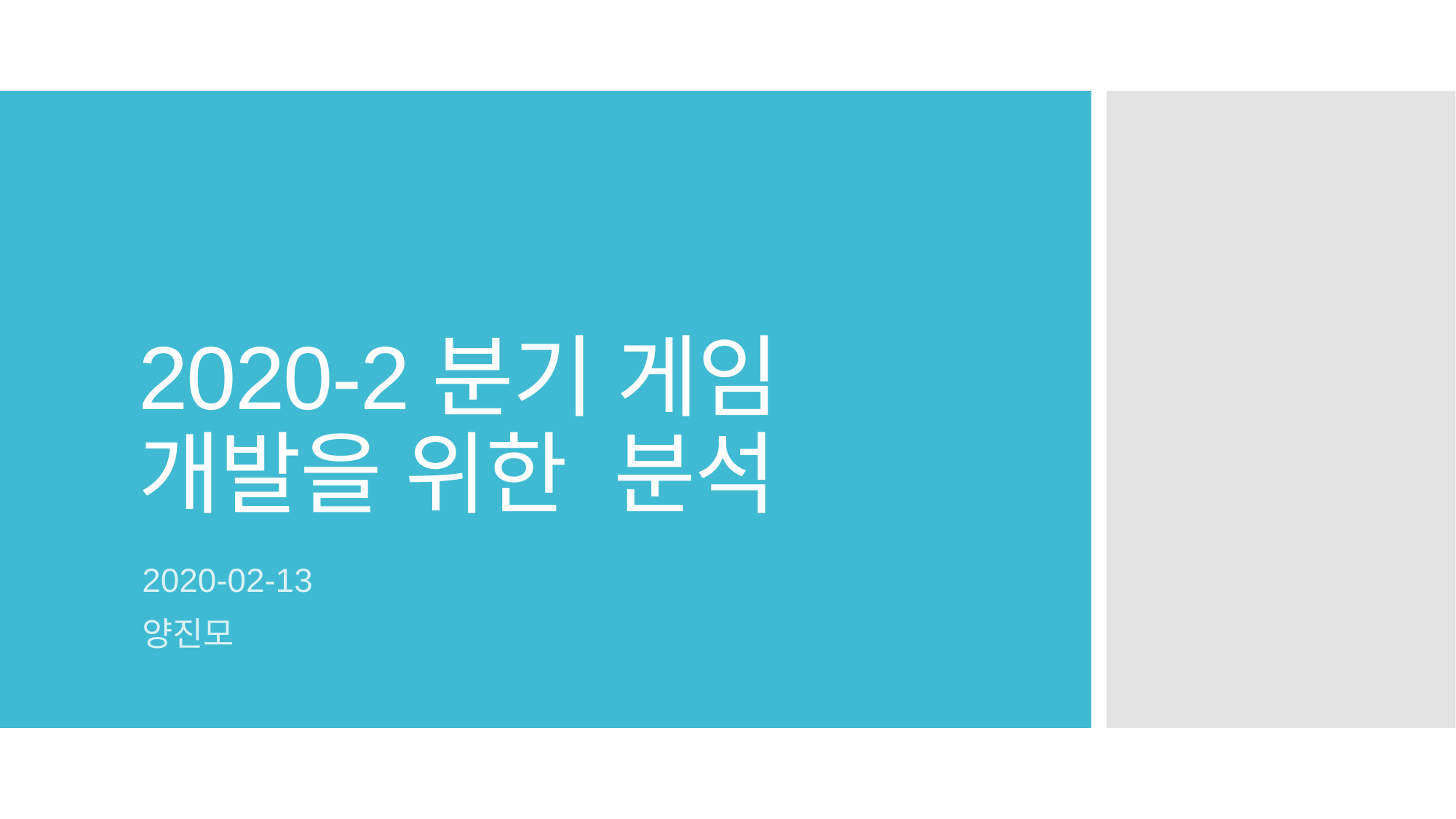

# 2020-2분기 게임 개발을 위한  분석
2020-02-13
양진모